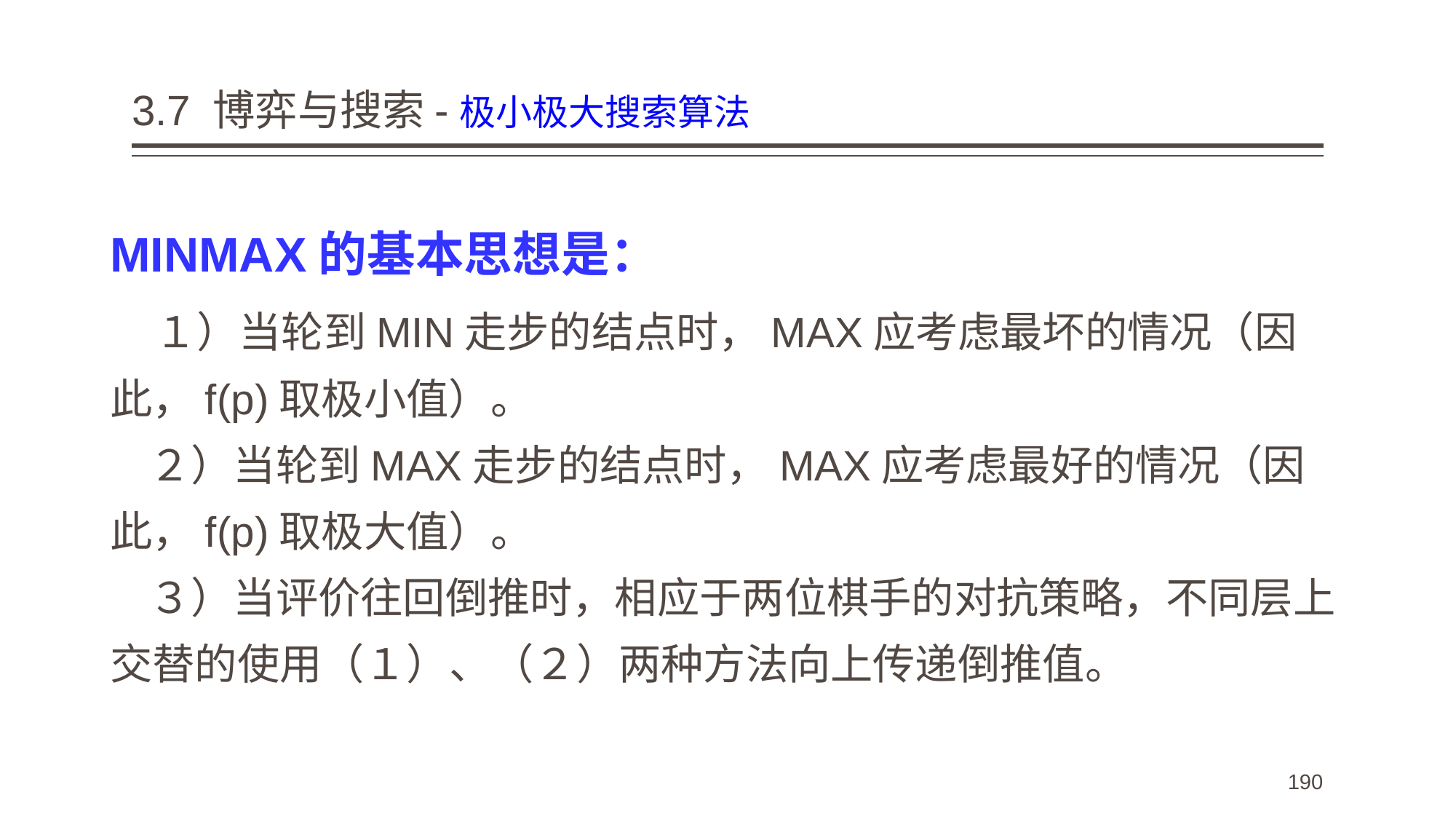

# 3.7 博弈与搜索-极小极大搜索算法
MINMAX的基本思想是：
   １）当轮到MIN走步的结点时，MAX应考虑最坏的情况（因此，f(p)取极小值）。
   ２）当轮到MAX走步的结点时，MAX应考虑最好的情况（因此，f(p)取极大值）。
   ３）当评价往回倒推时，相应于两位棋手的对抗策略，不同层上交替的使用（１）、（２）两种方法向上传递倒推值。
190